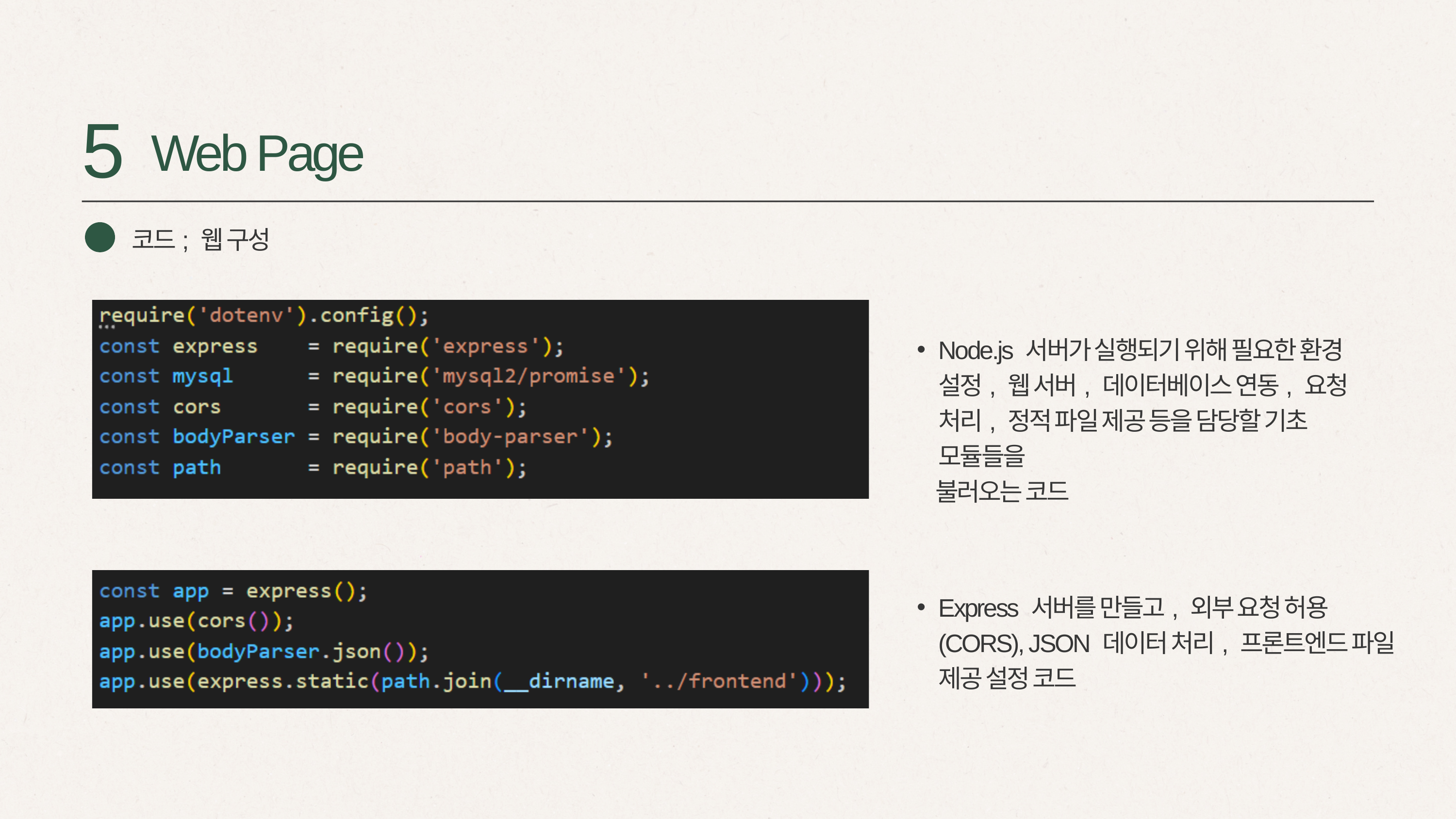

5
Web Page

코드; 웹 구성

Node.js 서버가 실행되기 위해 필요한 환경 설정, 웹 서버, 데이터베이스 연동, 요청 처리, 정적 파일 제공 등을 담당할 기초 모듈들을
        불러오는 코드

Express 서버를 만들고, 외부 요청 허용(CORS), JSON 데이터 처리, 프론트엔드 파일 제공 설정 코드